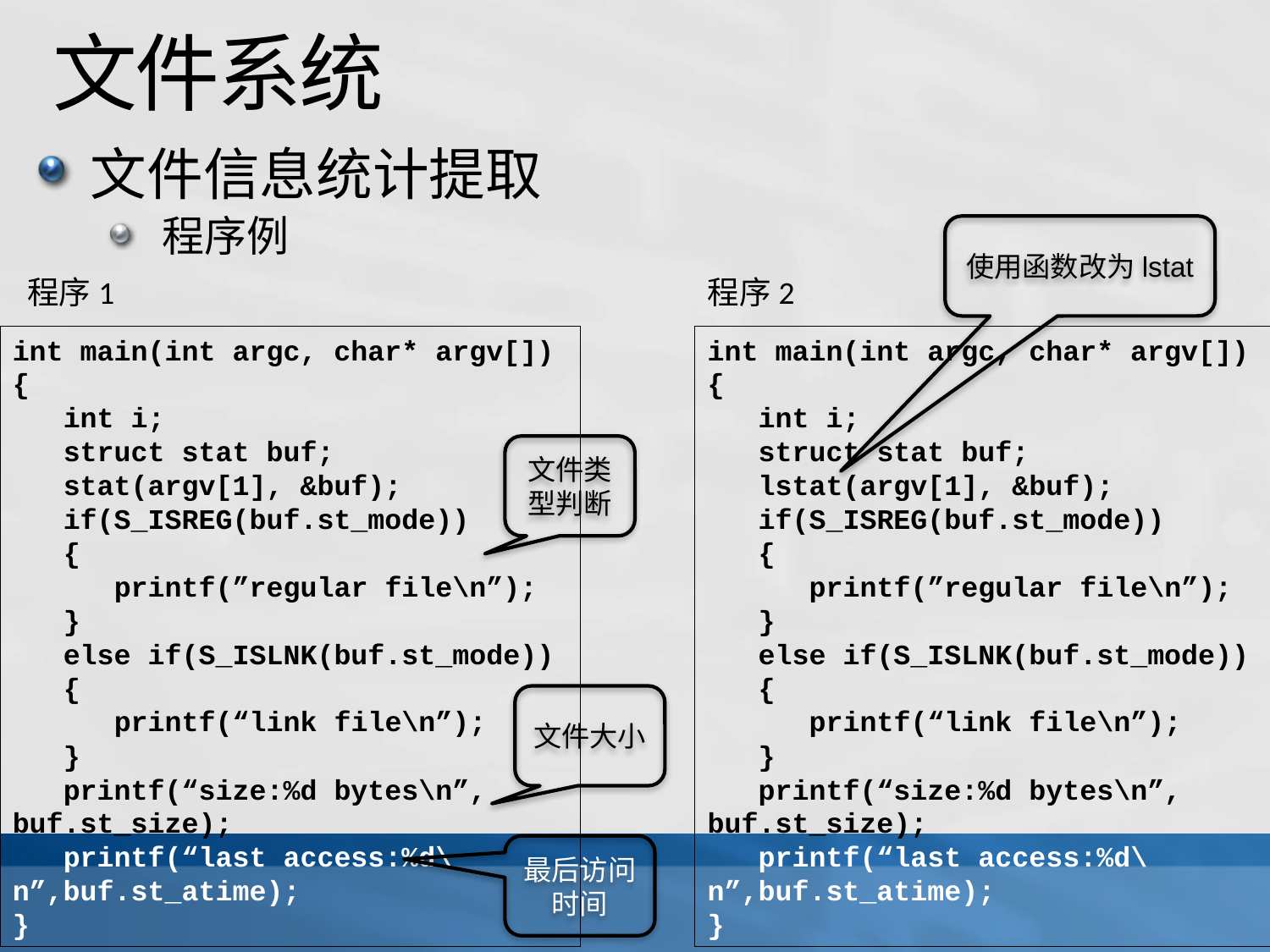

# 文件系统
文件信息统计提取
程序例

使用函数改为lstat
程序1
程序2
int main(int argc, char* argv[])
{
   int i;
   struct stat buf;
   stat(argv[1], &buf);
   if(S_ISREG(buf.st_mode))
   {
      printf(”regular file\n”);
   }
   else if(S_ISLNK(buf.st_mode))
   {
      printf(“link file\n”);
   }
   printf(“size:%d bytes\n”, buf.st_size);
   printf(“last access:%d\n”,buf.st_atime);
}
int main(int argc, char* argv[])
{
   int i;
   struct stat buf;
   lstat(argv[1], &buf);
   if(S_ISREG(buf.st_mode))
   {
      printf(”regular file\n”);
   }
   else if(S_ISLNK(buf.st_mode))
   {
      printf(“link file\n”);
   }
   printf(“size:%d bytes\n”, buf.st_size);
   printf(“last access:%d\n”,buf.st_atime);
}
文件类型判断
文件大小
最后访问时间